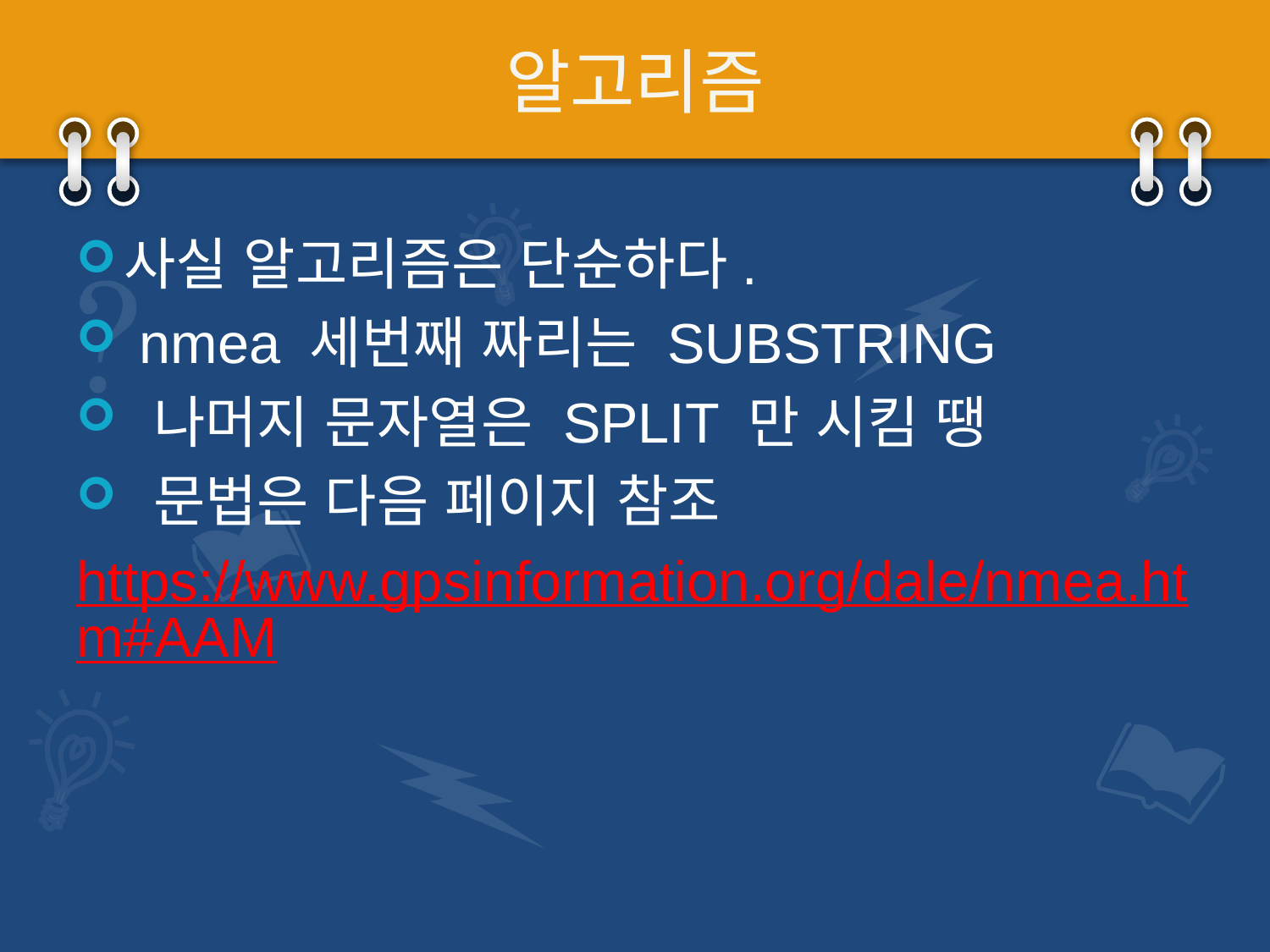

# 알고리즘
사실 알고리즘은 단순하다.
 nmea 세번째 짜리는 SUBSTRING
 나머지 문자열은 SPLIT 만 시킴 땡
 문법은 다음 페이지 참조
https://www.gpsinformation.org/dale/nmea.htm#AAM